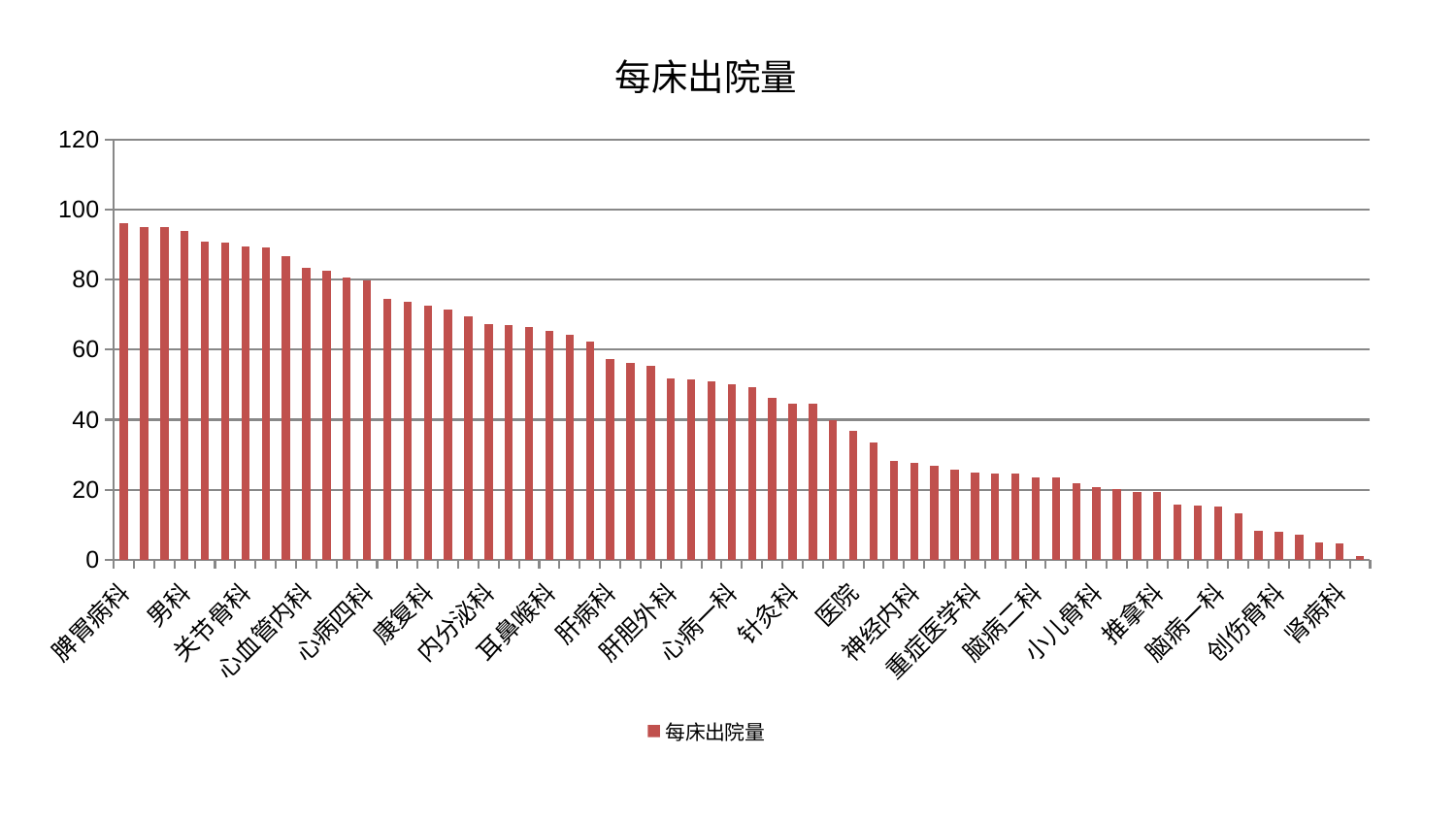

### Chart: 每床出院量

| Category | 每床出院量 |
|---|---|
| 脾胃病科 | 96.06137802985764 |
| 治未病中心 | 95.08319058855707 |
| 呼吸内科 | 95.08147065485647 |
| 男科 | 93.94605082011476 |
| 中医外治中心 | 90.95319862927815 |
| 肛肠科 | 90.5317431855468 |
| 关节骨科 | 89.58682354072202 |
| 东区肾病科 | 89.19121558643192 |
| 骨科 | 86.69839448326462 |
| 心血管内科 | 83.50029115702687 |
| 妇科 | 82.67071336500173 |
| 综合内科 | 80.55831601173044 |
| 心病四科 | 79.66308924241427 |
| 神经外科 | 74.39635107441586 |
| 运动损伤骨科 | 73.77127281067386 |
| 康复科 | 72.5074590537021 |
| 泌尿外科 | 71.42319378224701 |
| 皮肤科 | 69.52103678824922 |
| 内分泌科 | 67.22223543862155 |
| 脾胃科消化科合并 | 66.96995031502142 |
| 中医经典科 | 66.47762070135256 |
| 耳鼻喉科 | 65.44482663652518 |
| 美容皮肤科 | 64.26699511955778 |
| 小儿推拿科 | 62.417680264679866 |
| 肝病科 | 57.37477253883363 |
| 显微骨科 | 56.17419566371282 |
| 身心医学科 | 55.470831530252894 |
| 肝胆外科 | 51.89893630159585 |
| 产科 | 51.63178981514529 |
| 东区重症医学科 | 50.885736717856986 |
| 心病一科 | 50.0250571562775 |
| 血液科 | 49.278779958876484 |
| 儿科 | 46.304113657063795 |
| 针灸科 | 44.68134473651995 |
| 老年医学科 | 44.52901438697889 |
| 消化内科 | 39.75156744721098 |
| 医院 | 36.88161522957123 |
| 西区重症医学科 | 33.5530244311161 |
| 心病二科 | 28.089911630325147 |
| 神经内科 | 27.76226056951443 |
| 肾脏内科 | 26.837420413206647 |
| 口腔科 | 25.70657826607945 |
| 重症医学科 | 24.815937858553582 |
| 眼科 | 24.707375186918124 |
| 妇科妇二科合并 | 24.649097568014255 |
| 脑病二科 | 23.649448551348094 |
| 普通外科 | 23.407513818456916 |
| 乳腺甲状腺外科 | 21.88490311231508 |
| 小儿骨科 | 20.76328541206509 |
| 风湿病科 | 20.213175938419003 |
| 肿瘤内科 | 19.380290953480127 |
| 推拿科 | 19.258153494449836 |
| 脊柱骨科 | 15.827002337192098 |
| 妇二科 | 15.437174590726688 |
| 脑病一科 | 15.061569844196843 |
| 周围血管科 | 13.110581433355284 |
| 脑病三科 | 8.303627975638772 |
| 创伤骨科 | 7.889372485131907 |
| 微创骨科 | 7.162015813716627 |
| 心病三科 | 4.92407838182376 |
| 肾病科 | 4.708797479452631 |
| 胸外科 | 0.9873802619952743 |
50